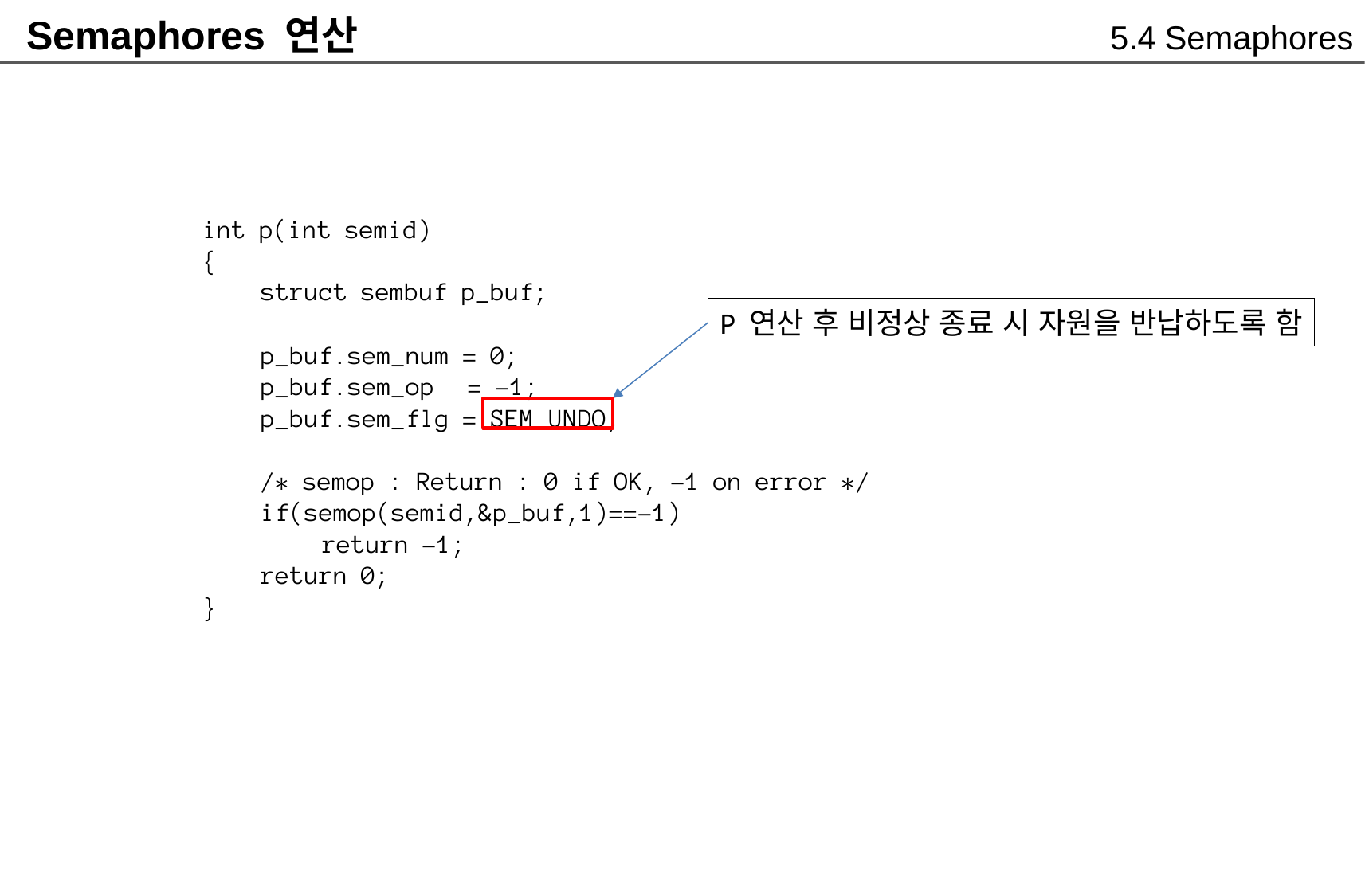

Semaphores 연산
5.4 Semaphores

int  p(int  semid)
{
	struct  sembuf  p_buf;

	p_buf.sem_num  =  0;
	p_buf.sem_op     =  -1;
	p_buf.sem_flg  =  SEM_UNDO;

	/*  semop  :  Return  :  0  if  OK,  -1  on  error  */
	if(semop(semid,&p_buf,1)==-1)
		return  -1;
	return  0;
}
P 연산 후 비정상 종료 시 자원을 반납하도록 함